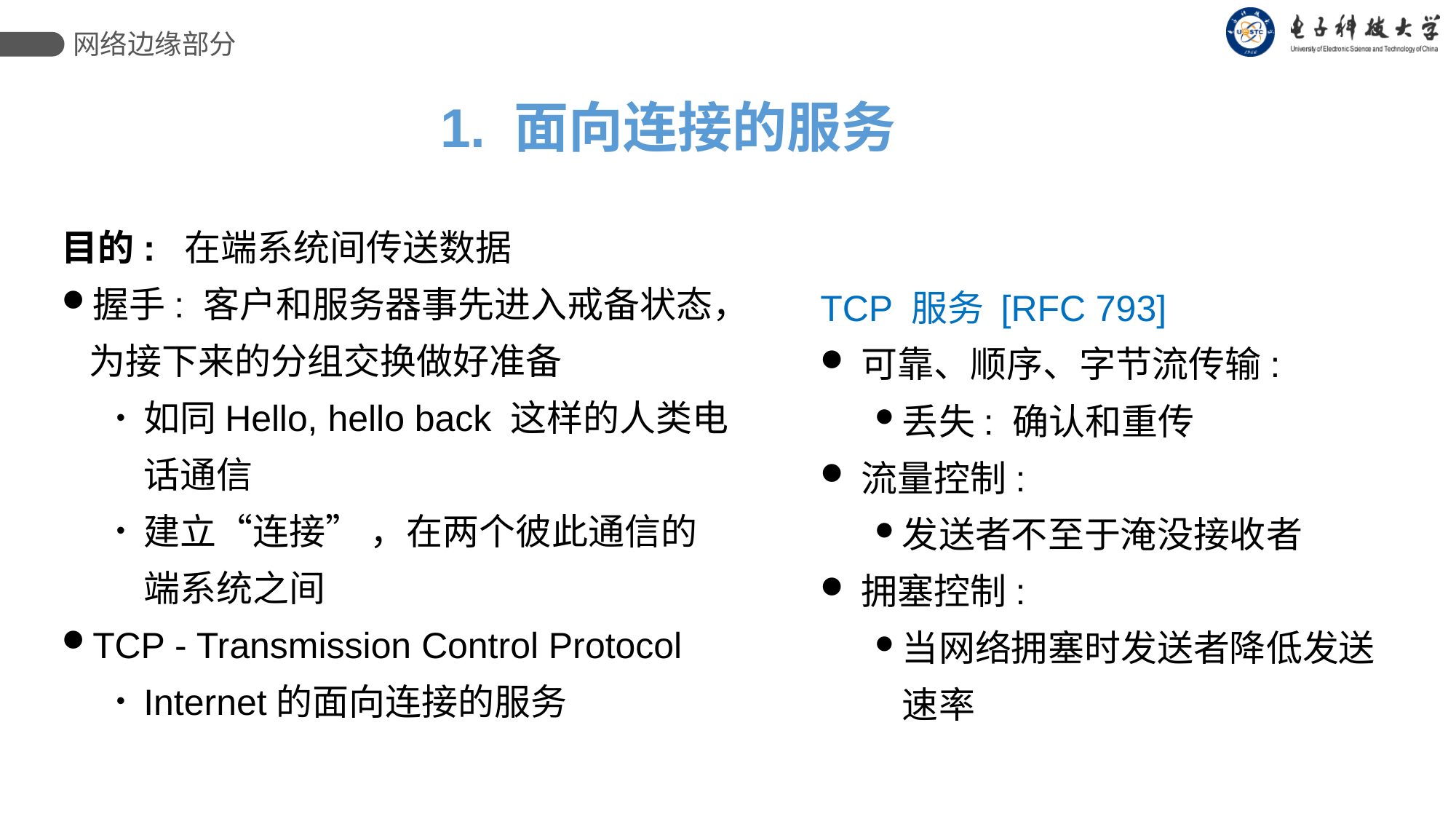

网络边缘部分

1. 面向连接的服务
目的:  在端系统间传送数据
握手: 客户和服务器事先进入戒备状态，为接下来的分组交换做好准备
如同Hello, hello back 这样的人类电话通信
建立“连接” ，在两个彼此通信的端系统之间
TCP - Transmission Control Protocol
Internet的面向连接的服务
TCP 服务 [RFC 793]
可靠、顺序、字节流传输:
丢失: 确认和重传
流量控制:
发送者不至于淹没接收者
拥塞控制:
当网络拥塞时发送者降低发送速率